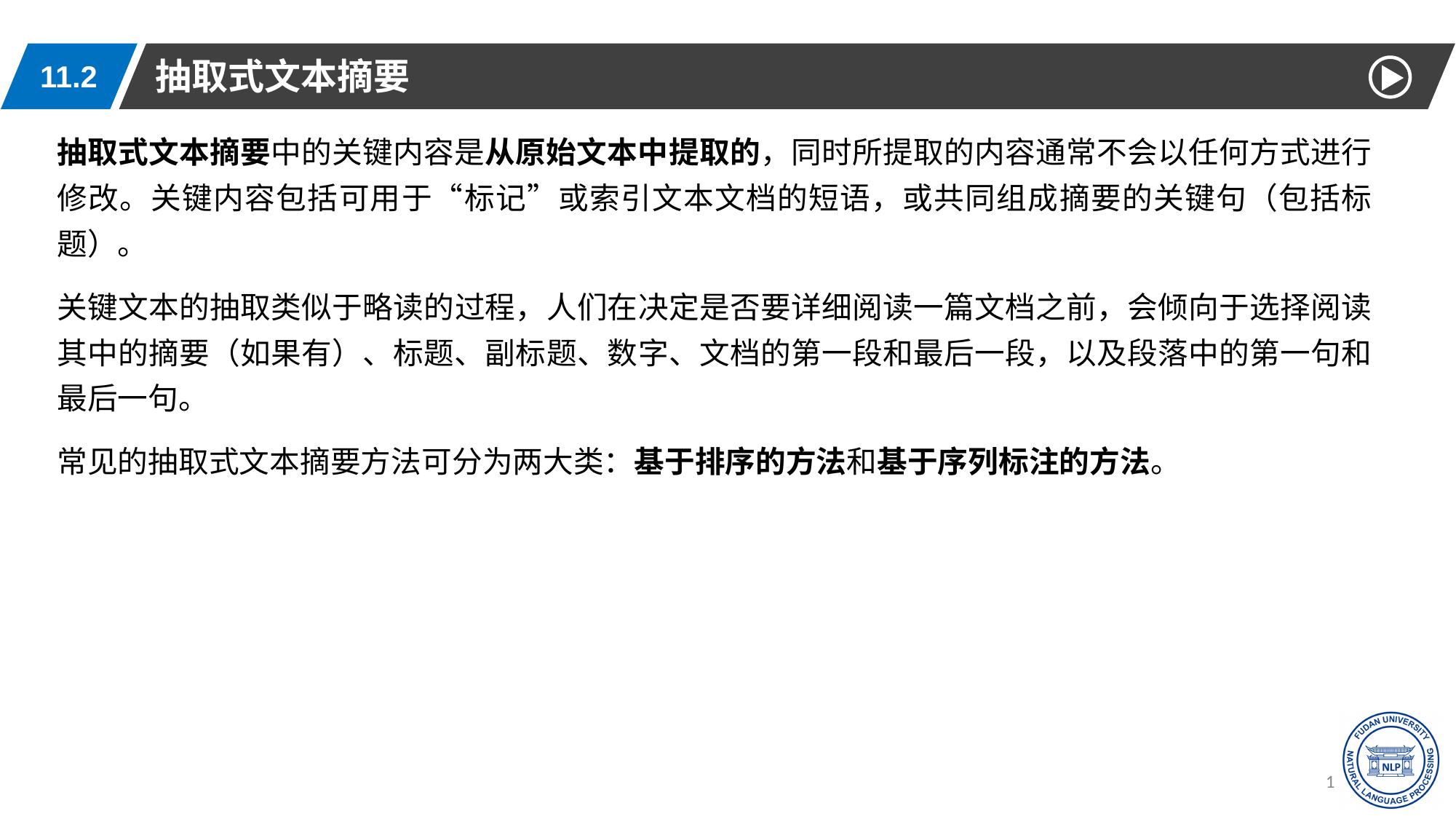

抽取式文本摘要
11.2

抽取式文本摘要中的关键内容是从原始文本中提取的，同时所提取的内容通常不会以任何方式进行修改。关键内容包括可用于“标记”或索引文本文档的短语，或共同组成摘要的关键句（包括标题）。
关键文本的抽取类似于略读的过程，人们在决定是否要详细阅读一篇文档之前，会倾向于选择阅读其中的摘要（如果有）、标题、副标题、数字、文档的第一段和最后一段，以及段落中的第一句和最后一句。
常见的抽取式文本摘要方法可分为两大类：基于排序的方法和基于序列标注的方法。
13